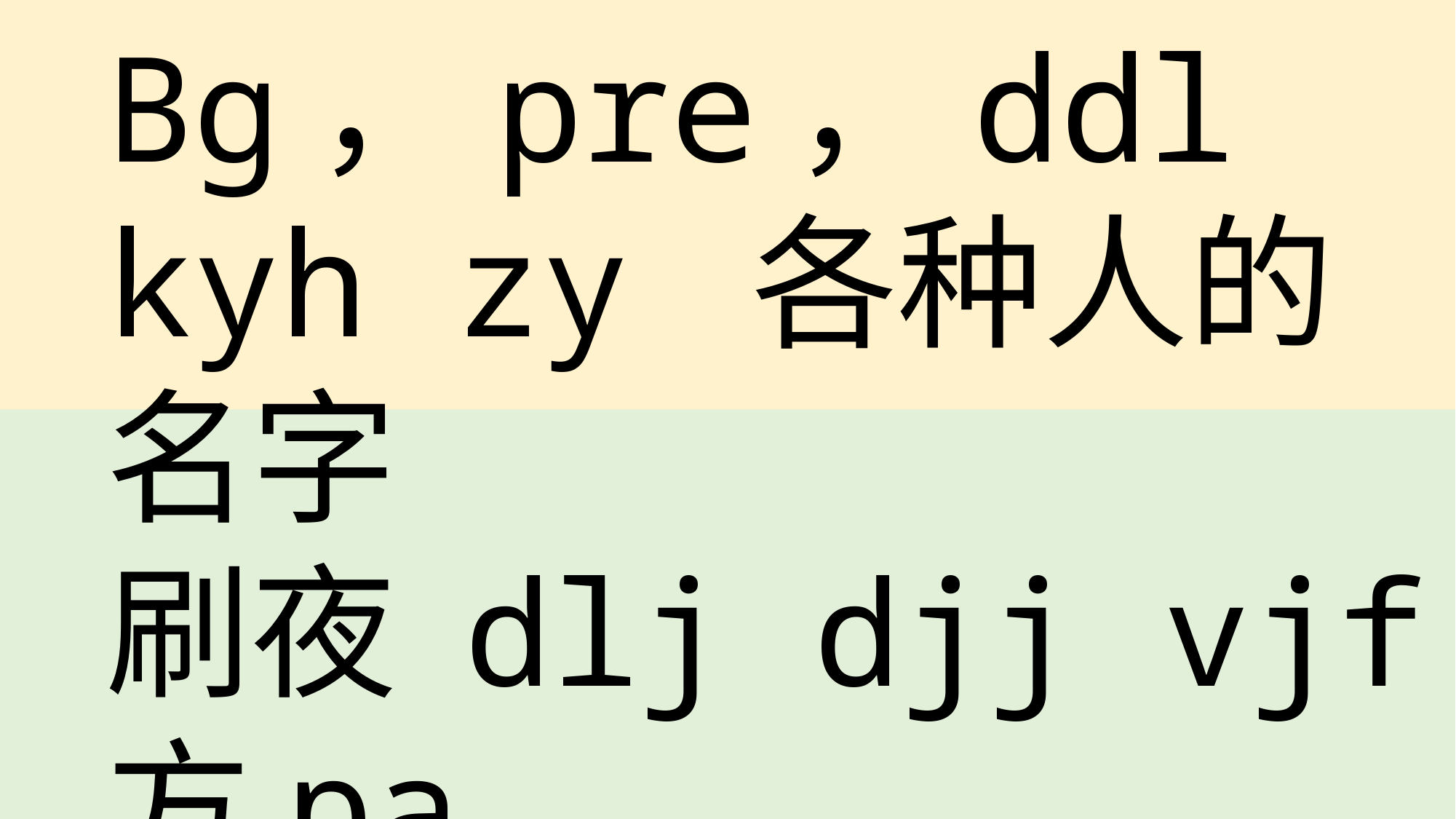

Bg，pre，ddl
kyh zy 各种人的名字
刷夜 dlj djj vjf 方pa